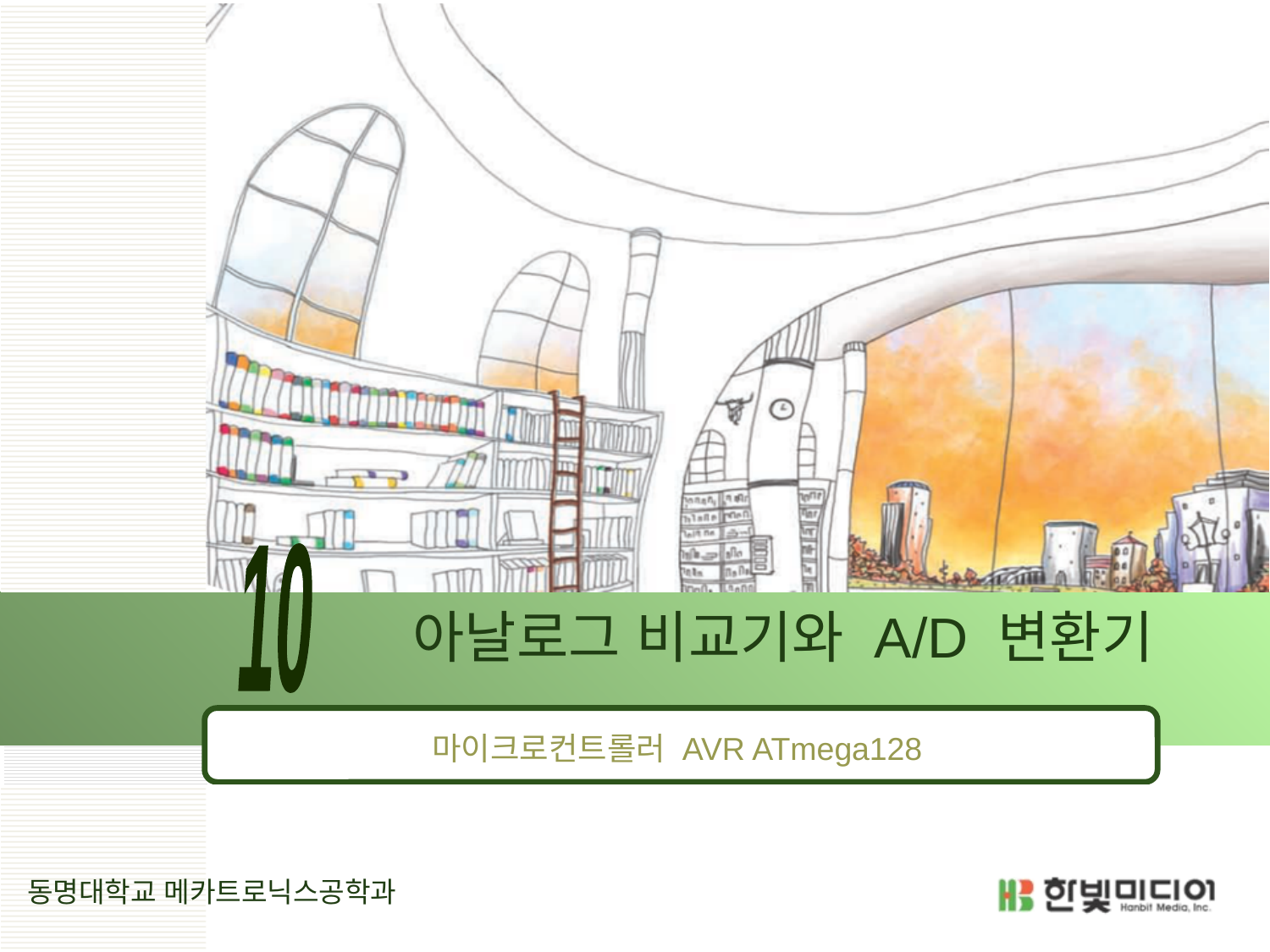

10
# 아날로그 비교기와 A/D 변환기
마이크로컨트롤러 AVR ATmega128

동명대학교 메카트로닉스공학과